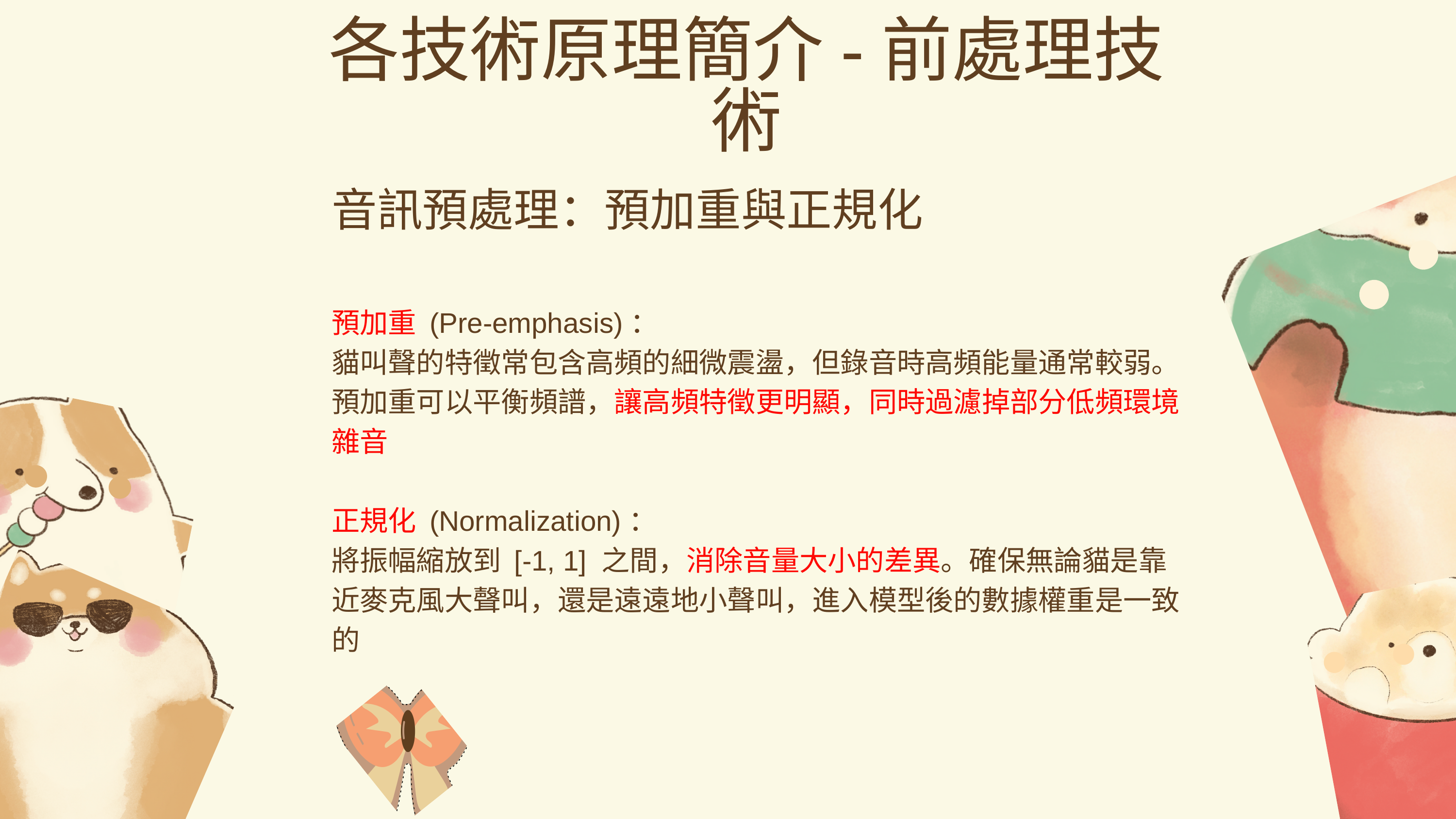

各技術原理簡介-前處理技術

音訊預處理：預加重與正規化

預加重 (Pre-emphasis)：
貓叫聲的特徵常包含高頻的細微震盪，但錄音時高頻能量通常較弱。預加重可以平衡頻譜，讓高頻特徵更明顯，同時過濾掉部分低頻環境雜音

正規化 (Normalization)：
將振幅縮放到 [-1, 1] 之間，消除音量大小的差異。確保無論貓是靠近麥克風大聲叫，還是遠遠地小聲叫，進入模型後的數據權重是一致的

14